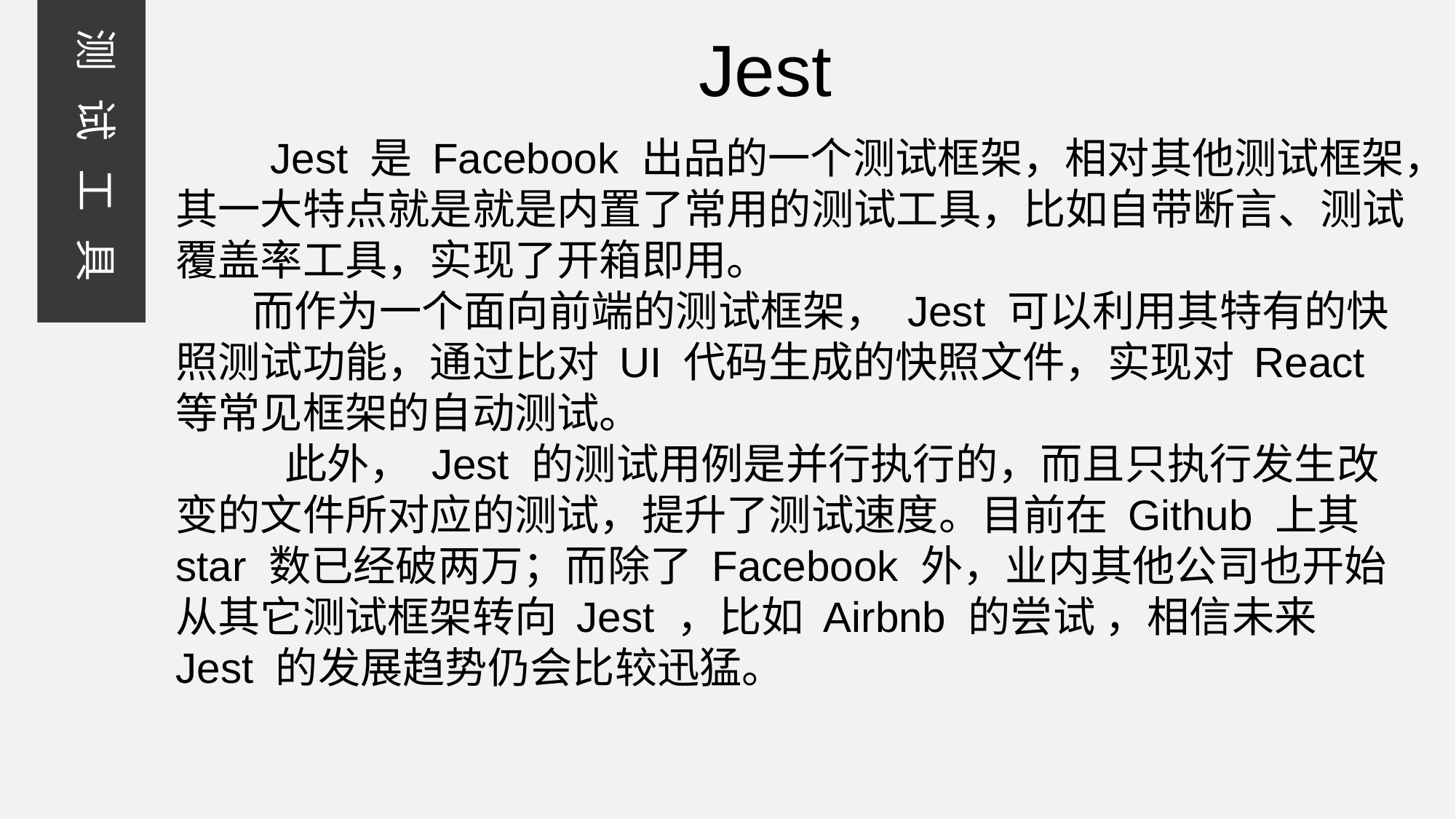

测 试 工 具
Jest
        Jest 是 Facebook 出品的一个测试框架，相对其他测试框架，其一大特点就是就是内置了常用的测试工具，比如自带断言、测试覆盖率工具，实现了开箱即用。
       而作为一个面向前端的测试框架， Jest 可以利用其特有的快照测试功能，通过比对 UI 代码生成的快照文件，实现对 React 等常见框架的自动测试。
	此外， Jest 的测试用例是并行执行的，而且只执行发生改变的文件所对应的测试，提升了测试速度。目前在 Github 上其 star 数已经破两万；而除了 Facebook 外，业内其他公司也开始从其它测试框架转向 Jest ，比如 Airbnb 的尝试 ，相信未来 Jest 的发展趋势仍会比较迅猛。